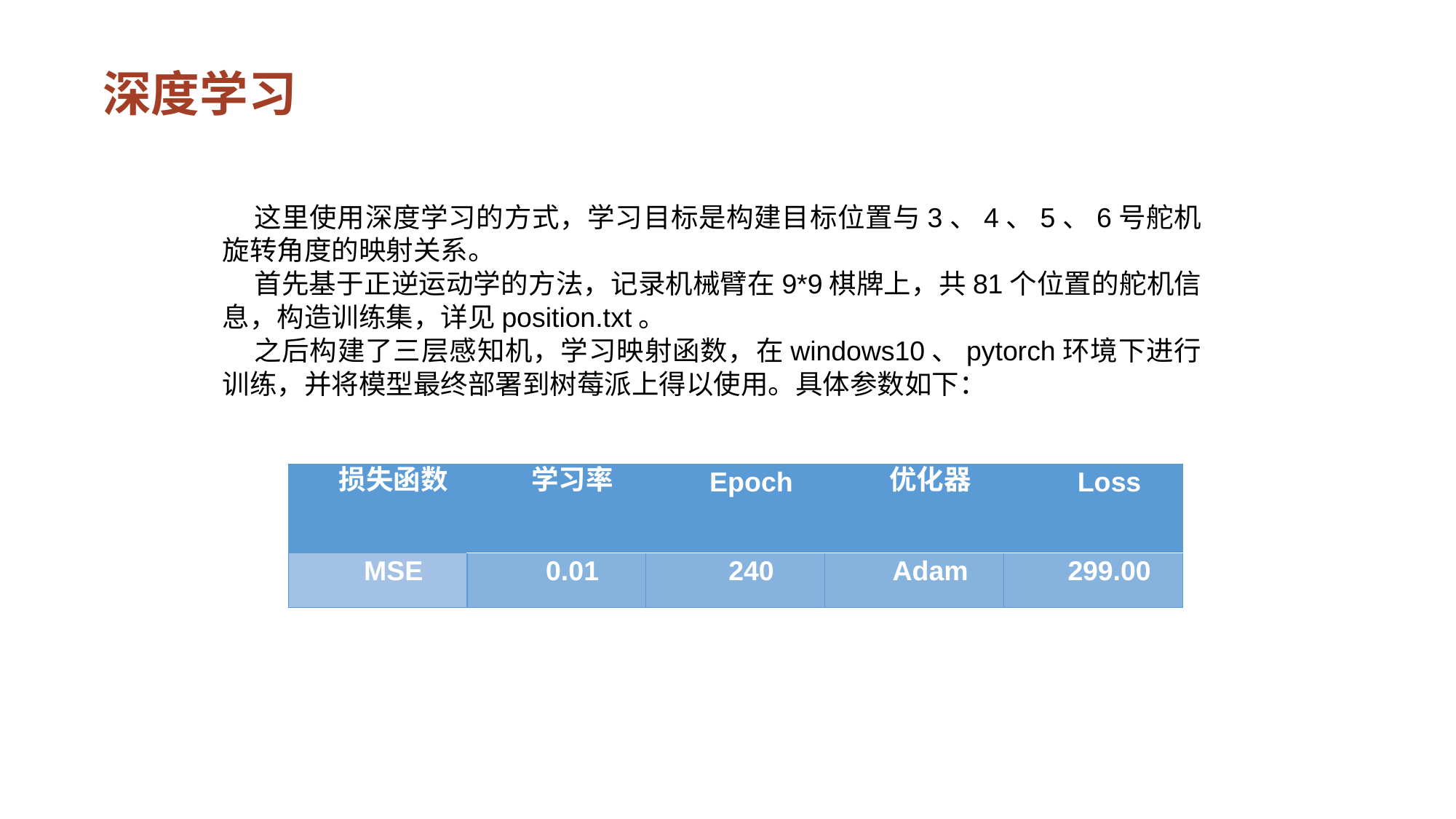

深度学习
这里使用深度学习的方式，学习目标是构建目标位置与3、4、5、6号舵机旋转角度的映射关系。
首先基于正逆运动学的方法，记录机械臂在9*9棋牌上，共81个位置的舵机信息，构造训练集，详见position.txt。
之后构建了三层感知机，学习映射函数，在windows10、pytorch环境下进行训练，并将模型最终部署到树莓派上得以使用。具体参数如下：
| 损失函数 | 学习率 | Epoch | 优化器 | Loss |
| --- | --- | --- | --- | --- |
| MSE | 0.01 | 240 | Adam | 299.00 |